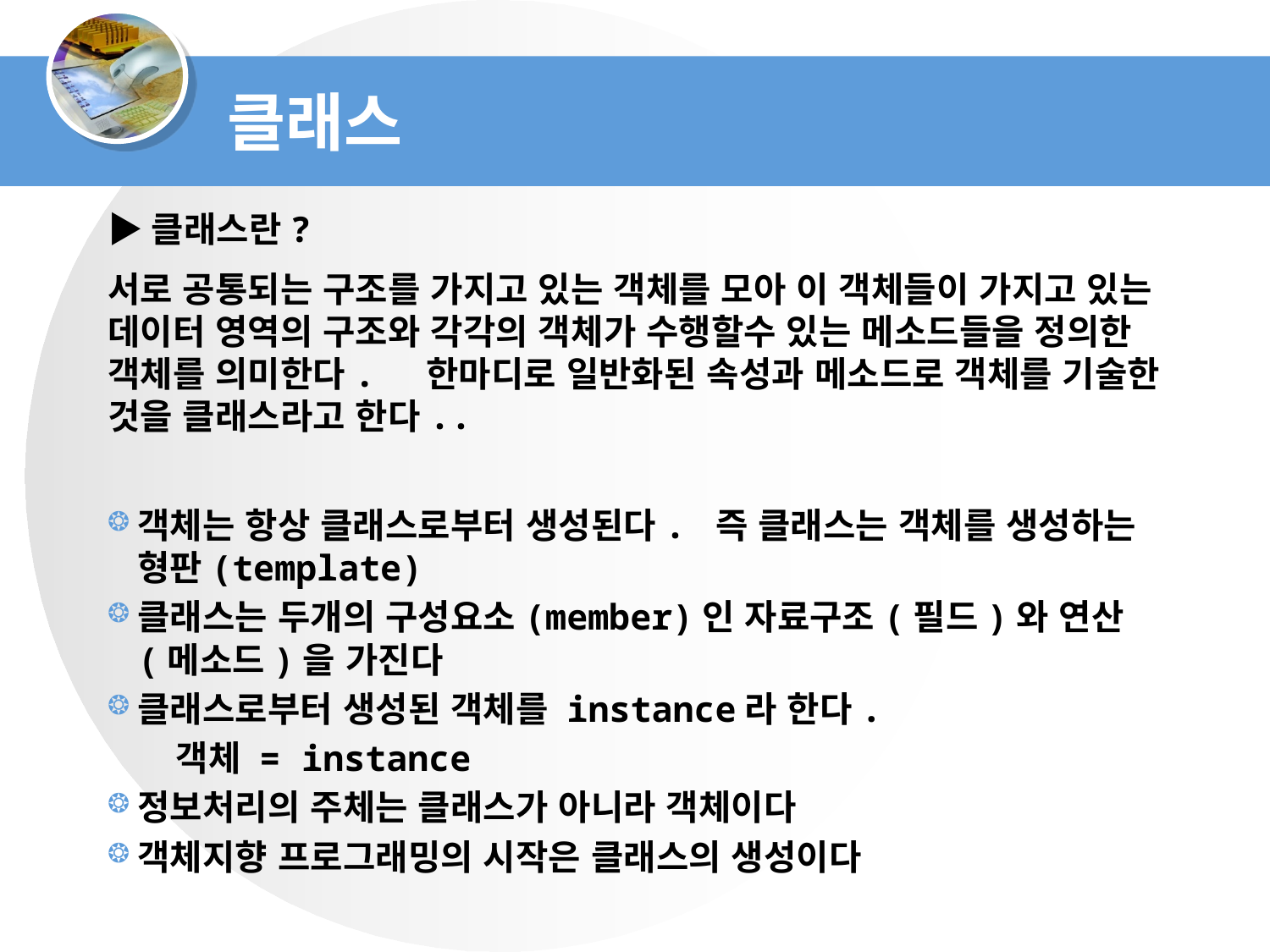

클래스
▶클래스란?
서로 공통되는 구조를 가지고 있는 객체를 모아 이 객체들이 가지고 있는 데이터 영역의 구조와 각각의 객체가 수행할수 있는 메소드들을 정의한 객체를 의미한다.  한마디로 일반화된 속성과 메소드로 객체를 기술한 것을 클래스라고 한다..

객체는 항상 클래스로부터 생성된다. 즉 클래스는 객체를 생성하는 형판(template)
클래스는 두개의 구성요소(member)인 자료구조(필드)와 연산(메소드)을 가진다
클래스로부터 생성된 객체를 instance라 한다.
      객체 = instance
정보처리의 주체는 클래스가 아니라 객체이다
객체지향 프로그래밍의 시작은 클래스의 생성이다